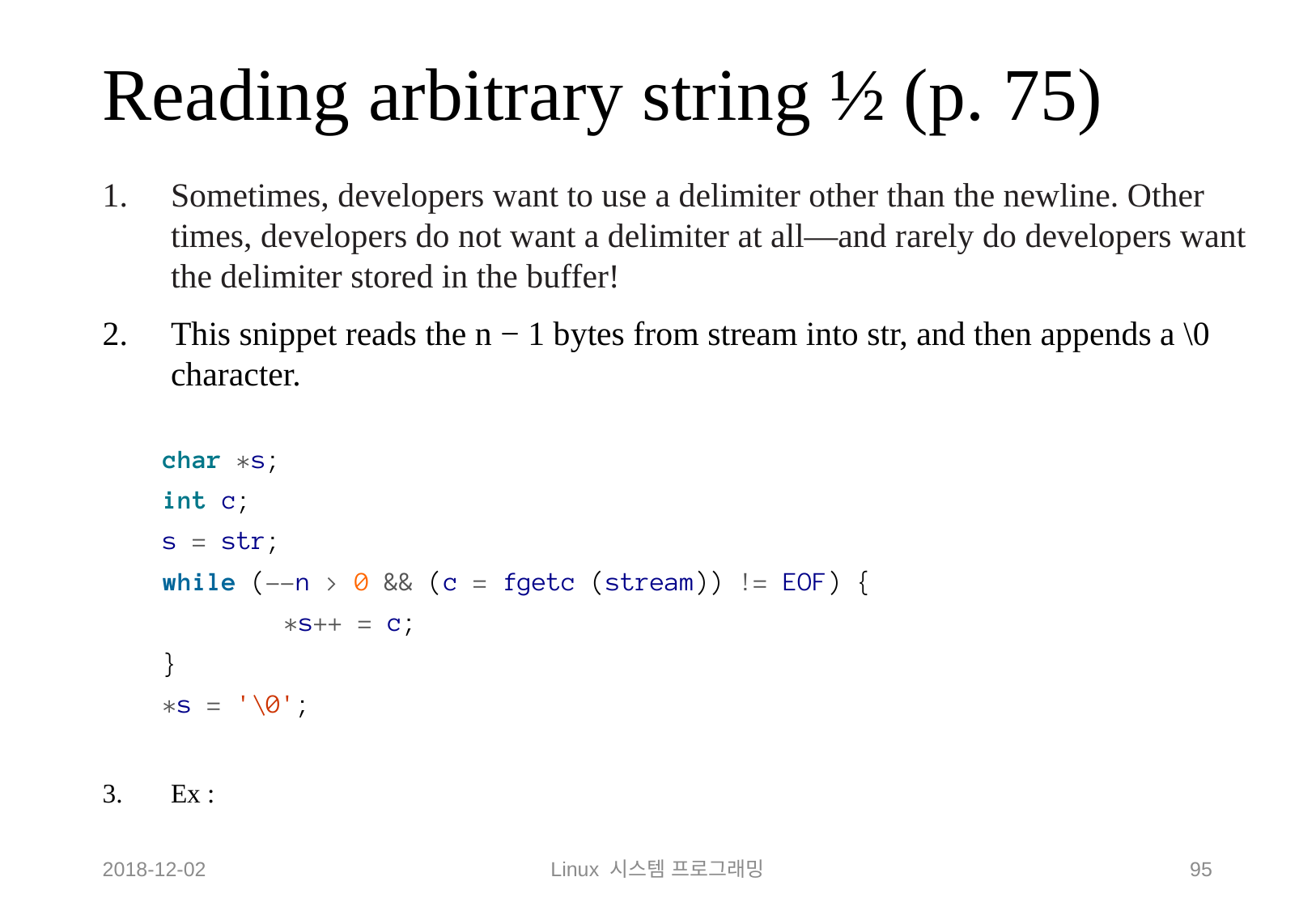

# Reading arbitrary string ½ (p. 75)
Sometimes, developers want to use a delimiter other than the newline. Other times, developers do not want a delimiter at all—and rarely do developers want the delimiter stored in the buffer!
This snippet reads the n − 1 bytes from stream into str, and then appends a \0 character.

char *s;
int c;
s = str;
while (--n > 0 && (c = fgetc (stream)) != EOF) {
	*s++ = c;
}
*s = '\0';

Ex :
2018-12-02
Linux 시스템 프로그래밍
95